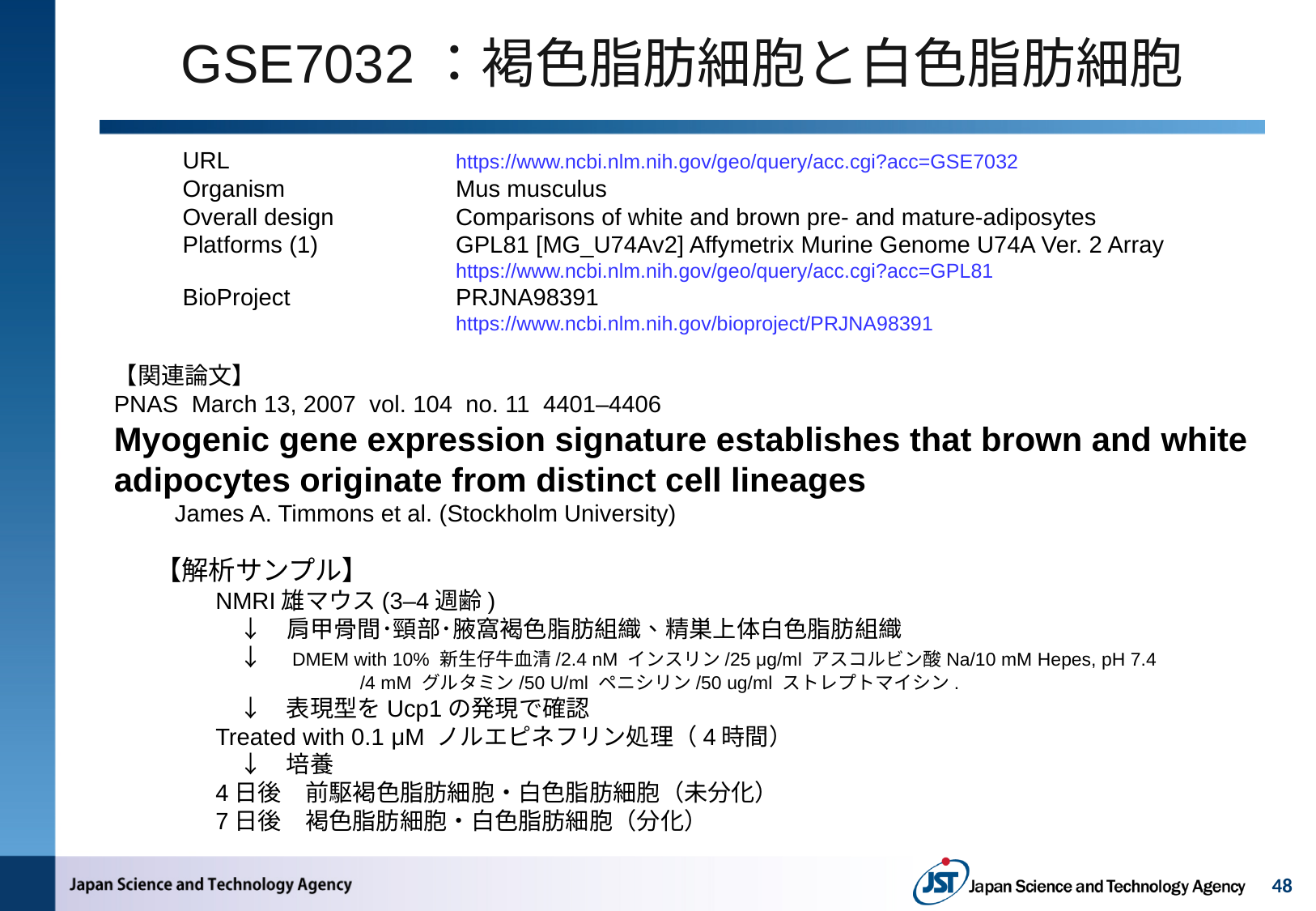

# GSE7032：褐色脂肪細胞と白色脂肪細胞
URL	https://www.ncbi.nlm.nih.gov/geo/query/acc.cgi?acc=GSE7032
Organism	Mus musculus
Overall design	Comparisons of white and brown pre- and mature-adiposytes
Platforms (1)	GPL81 [MG_U74Av2] Affymetrix Murine Genome U74A Ver. 2 Array
	https://www.ncbi.nlm.nih.gov/geo/query/acc.cgi?acc=GPL81
BioProject	PRJNA98391
	https://www.ncbi.nlm.nih.gov/bioproject/PRJNA98391
【関連論文】
PNAS  March 13, 2007  vol. 104  no. 11  4401–4406
Myogenic gene expression signature establishes that brown and white adipocytes originate from distinct cell lineages
James A. Timmons et al. (Stockholm University)
【解析サンプル】
NMRI雄マウス(3–4週齢)
　↓　肩甲骨間･頸部･腋窩褐色脂肪組織、精巣上体白色脂肪組織
　↓　DMEM with 10% 新生仔牛血清/2.4 nM インスリン/25 μg/ml アスコルビン酸Na/10 mM Hepes, pH 7.4
	　/4 mM グルタミン/50 U/ml ペニシリン/50 ug/ml ストレプトマイシン.
　↓　表現型をUcp1の発現で確認
Treated with 0.1 μM ノルエピネフリン処理（4時間）
　↓　培養
4日後　前駆褐色脂肪細胞・白色脂肪細胞（未分化）
7日後　褐色脂肪細胞・白色脂肪細胞（分化）
48